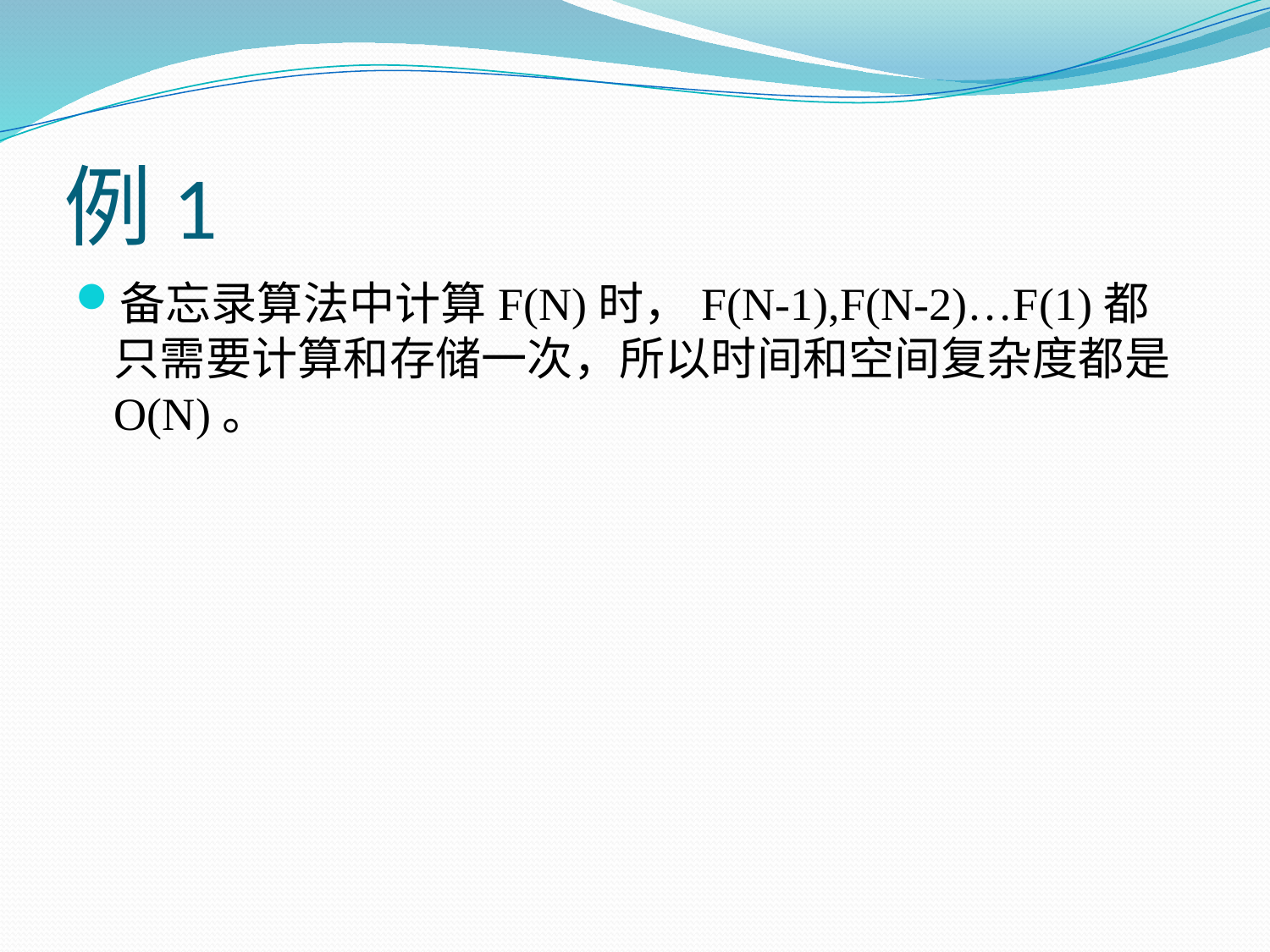

# 例1
备忘录算法中计算F(N)时，F(N-1),F(N-2)…F(1)都只需要计算和存储一次，所以时间和空间复杂度都是O(N)。